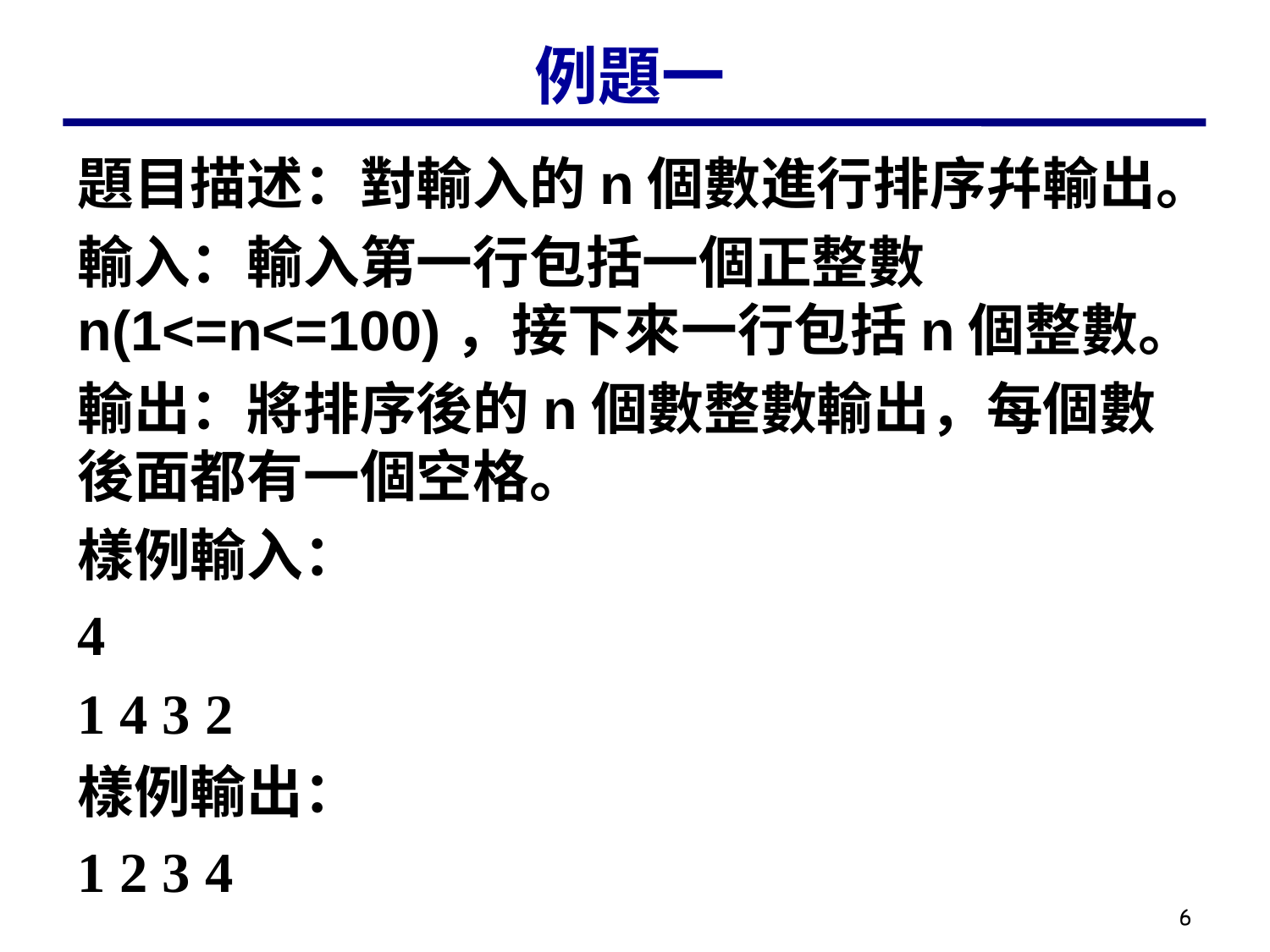

# 例題一
題目描述：對輸入的n個數進行排序幷輸出。
輸入：輸入第一行包括一個正整數n(1<=n<=100)，接下來一行包括n個整數。
輸出：將排序後的n個數整數輸出，每個數後面都有一個空格。
樣例輸入：
4
1 4 3 2
樣例輸出：
1 2 3 4